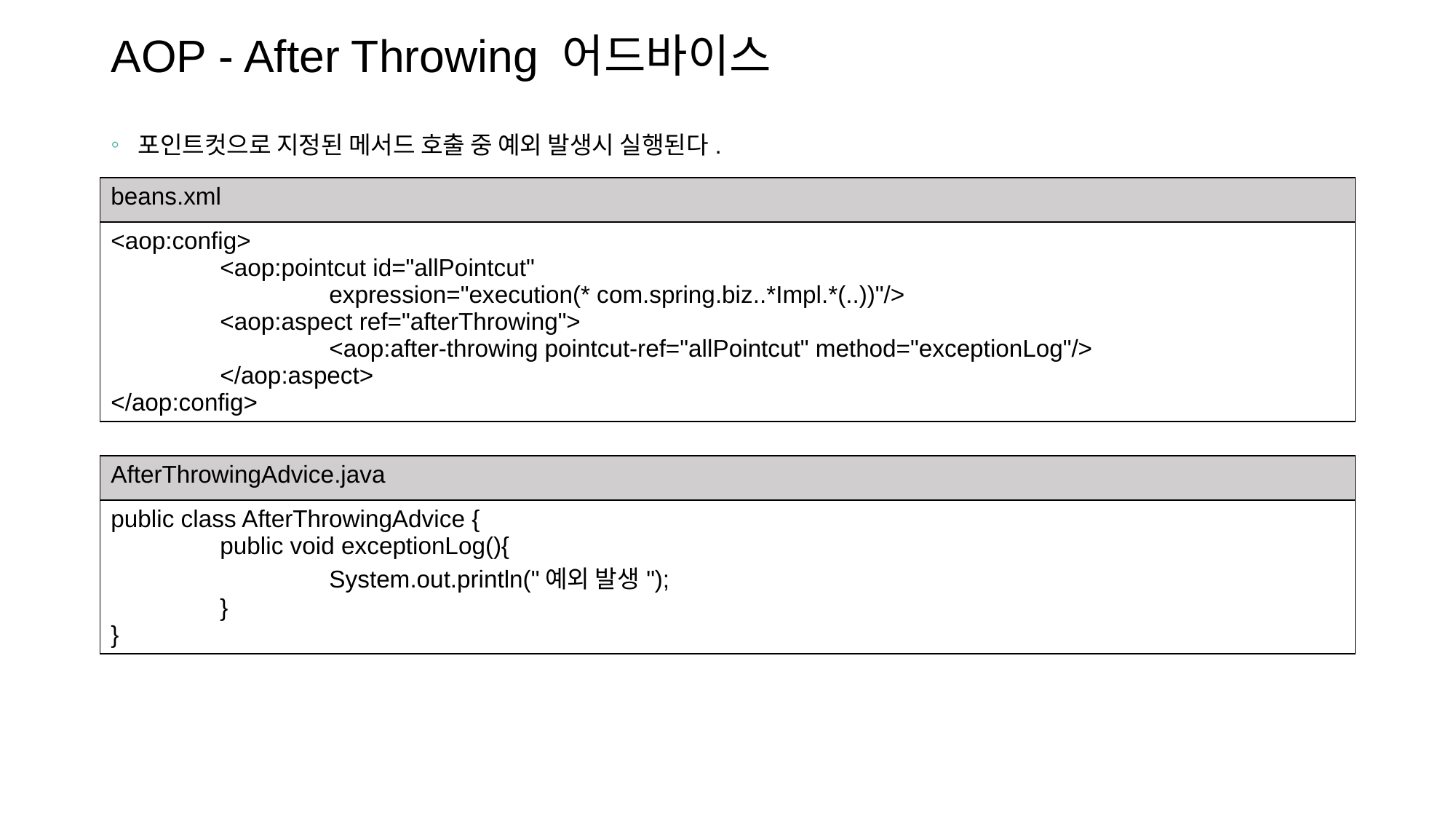

# AOP - After Throwing 어드바이스
포인트컷으로 지정된 메서드 호출 중 예외 발생시 실행된다.

| beans.xml |
| --- |
| <aop:config> <aop:pointcut id="allPointcut" expression="execution(\* com.spring.biz..\*Impl.\*(..))"/> <aop:aspect ref="afterThrowing"> <aop:after-throwing pointcut-ref="allPointcut" method="exceptionLog"/> </aop:aspect> </aop:config> |
| AfterThrowingAdvice.java |
| --- |
| public class AfterThrowingAdvice { public void exceptionLog(){ System.out.println("예외 발생"); } } |